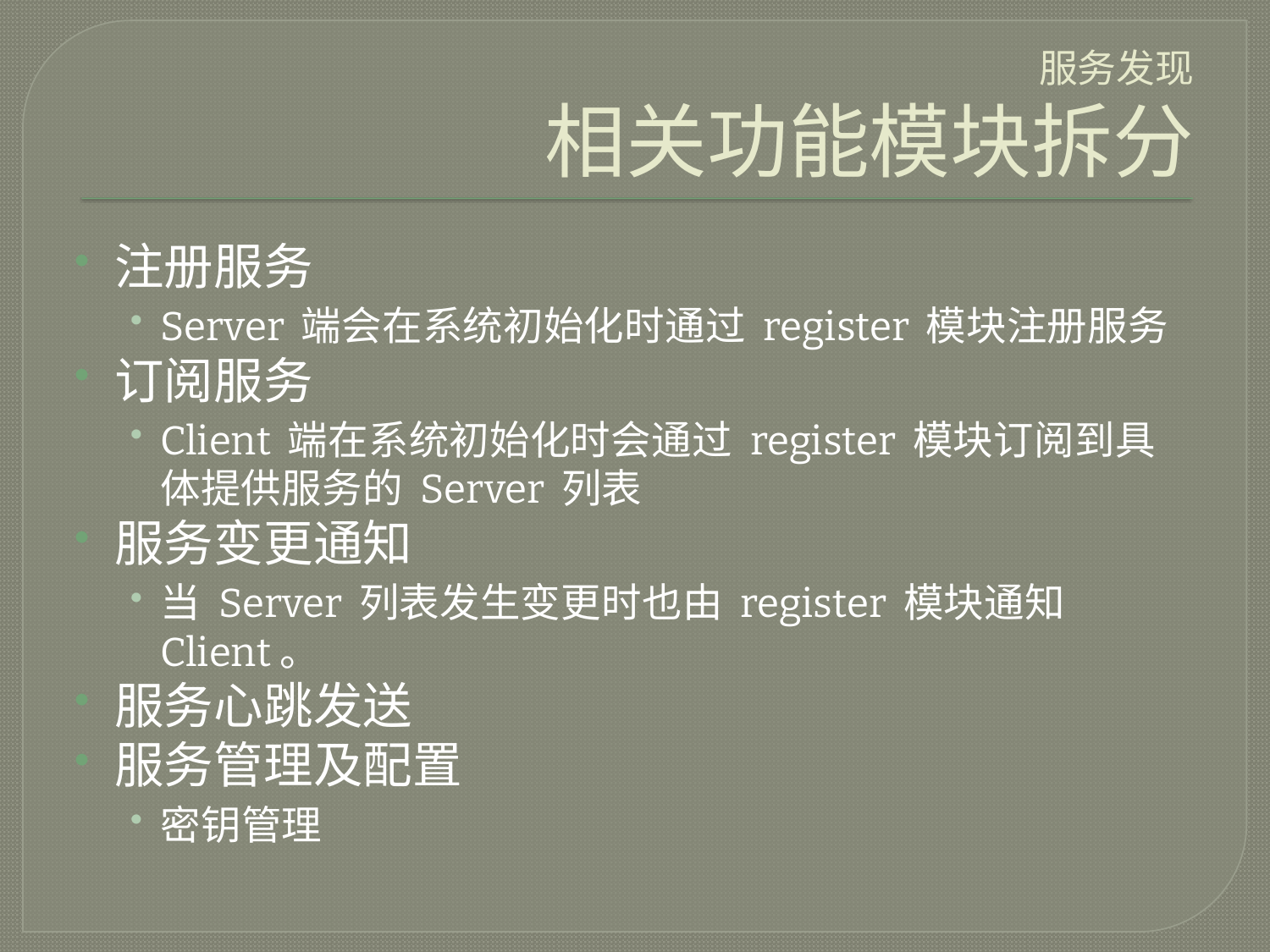

# 服务发现 相关功能模块拆分
注册服务
Server 端会在系统初始化时通过 register 模块注册服务
订阅服务
Client 端在系统初始化时会通过 register 模块订阅到具体提供服务的 Server 列表
服务变更通知
当 Server 列表发生变更时也由 register 模块通知 Client。
服务心跳发送
服务管理及配置
密钥管理